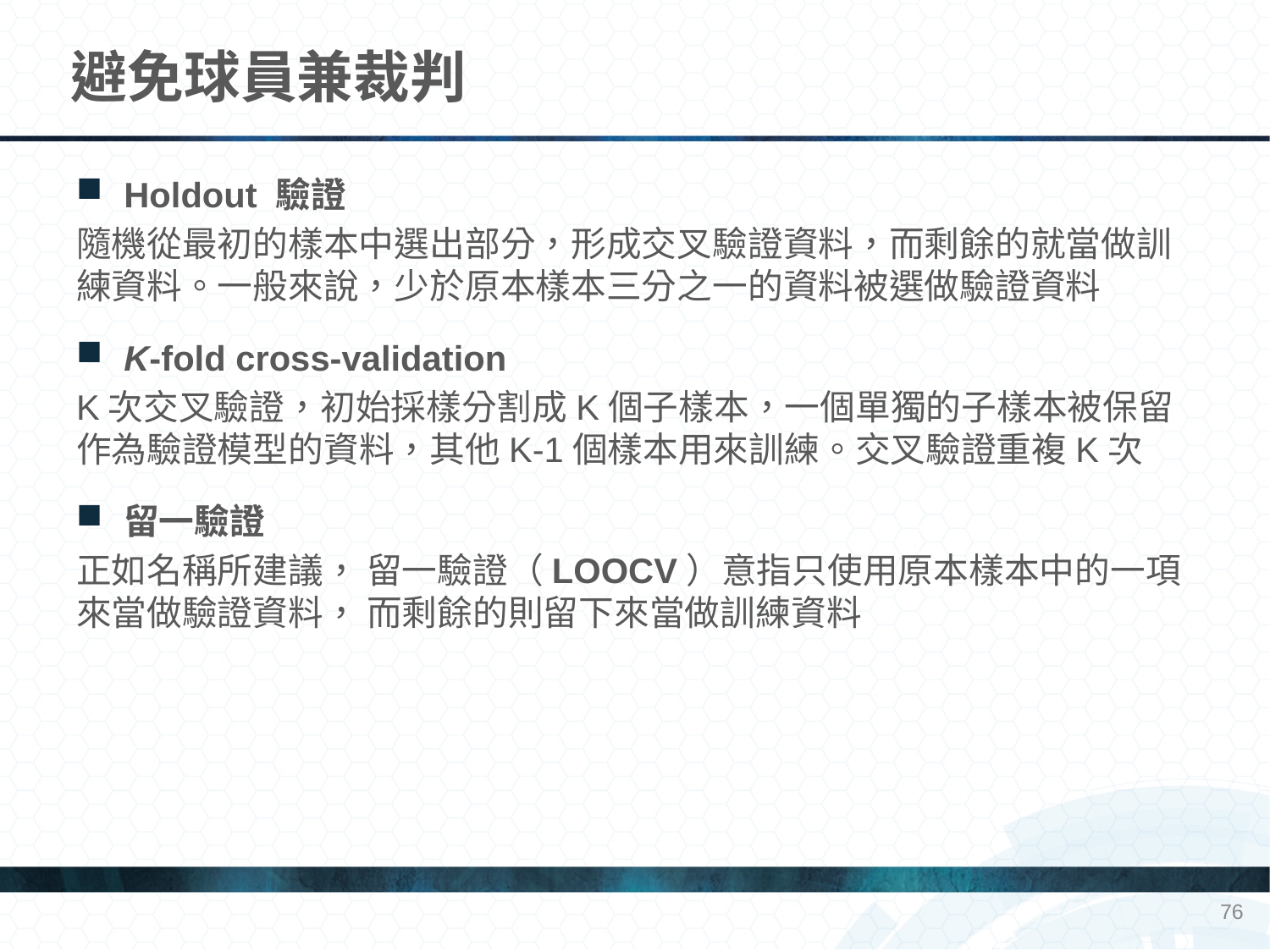

# 避免球員兼裁判
Holdout 驗證
隨機從最初的樣本中選出部分，形成交叉驗證資料，而剩餘的就當做訓練資料。一般來說，少於原本樣本三分之一的資料被選做驗證資料

K-fold cross-validation
K次交叉驗證，初始採樣分割成K個子樣本，一個單獨的子樣本被保留作為驗證模型的資料，其他K-1個樣本用來訓練。交叉驗證重複K次

留一驗證
正如名稱所建議， 留一驗證（LOOCV）意指只使用原本樣本中的一項來當做驗證資料， 而剩餘的則留下來當做訓練資料

76